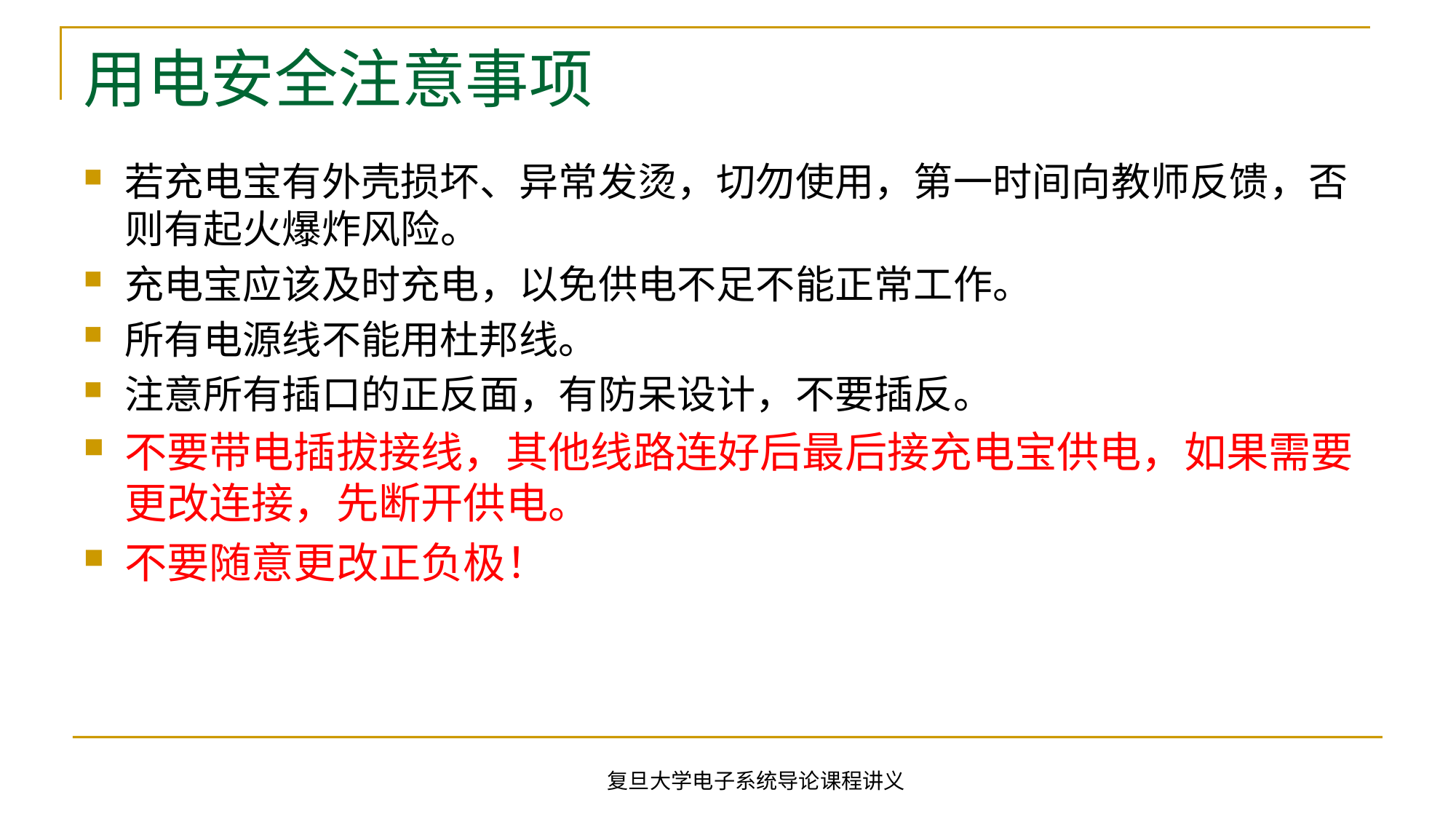

# 用电安全注意事项
若充电宝有外壳损坏、异常发烫，切勿使用，第一时间向教师反馈，否则有起火爆炸风险。
充电宝应该及时充电，以免供电不足不能正常工作。
所有电源线不能用杜邦线。
注意所有插口的正反面，有防呆设计，不要插反。
不要带电插拔接线，其他线路连好后最后接充电宝供电，如果需要更改连接，先断开供电。
不要随意更改正负极！